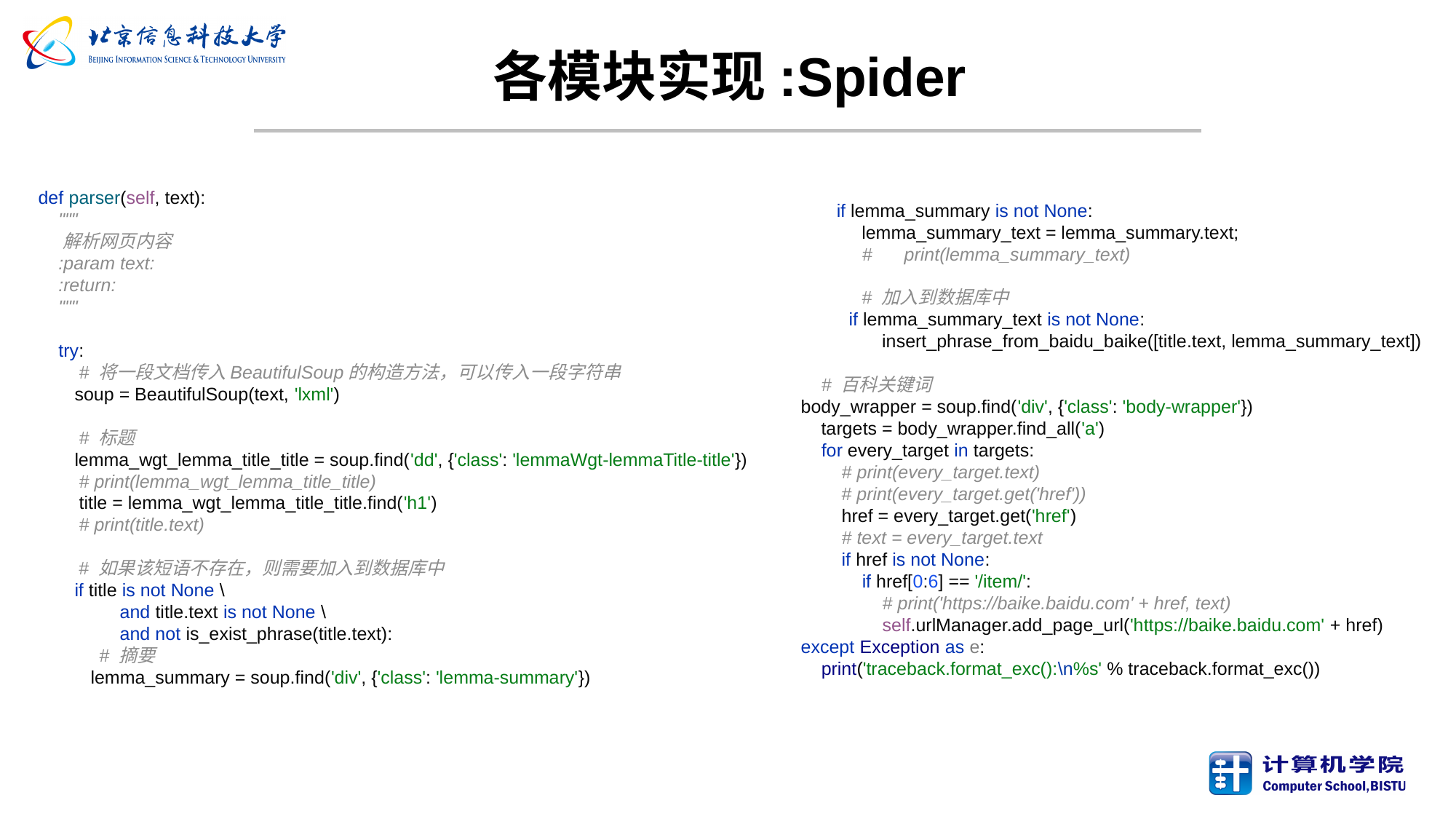

# 各模块实现:Spider
def parser(self, text):
    """
    解析网页内容
    :param text:
    :return:
    """
    try:
        # 将一段文档传入BeautifulSoup的构造方法，可以传入一段字符串
        soup = BeautifulSoup(text, 'lxml')
        # 标题
        lemma_wgt_lemma_title_title = soup.find('dd', {'class': 'lemmaWgt-lemmaTitle-title'})
        # print(lemma_wgt_lemma_title_title)
        title = lemma_wgt_lemma_title_title.find('h1')
        # print(title.text)
        # 如果该短语不存在，则需要加入到数据库中
        if title is not None \
                and title.text is not None \
                and not is_exist_phrase(title.text):
            # 摘要
            lemma_summary = soup.find('div', {'class': 'lemma-summary'})
           if lemma_summary is not None:
                lemma_summary_text = lemma_summary.text;
                # 　print(lemma_summary_text)
                # 加入到数据库中
                if lemma_summary_text is not None:
                    insert_phrase_from_baidu_baike([title.text, lemma_summary_text])
        # 百科关键词
    body_wrapper = soup.find('div', {'class': 'body-wrapper'})
        targets = body_wrapper.find_all('a')
        for every_target in targets:
            # print(every_target.text)
            # print(every_target.get('href'))
            href = every_target.get('href')
            # text = every_target.text
            if href is not None:
                if href[0:6] == '/item/':
                    # print('https://baike.baidu.com' + href, text)
                    self.urlManager.add_page_url('https://baike.baidu.com' + href)
    except Exception as e:
        print('traceback.format_exc():\n%s' % traceback.format_exc())